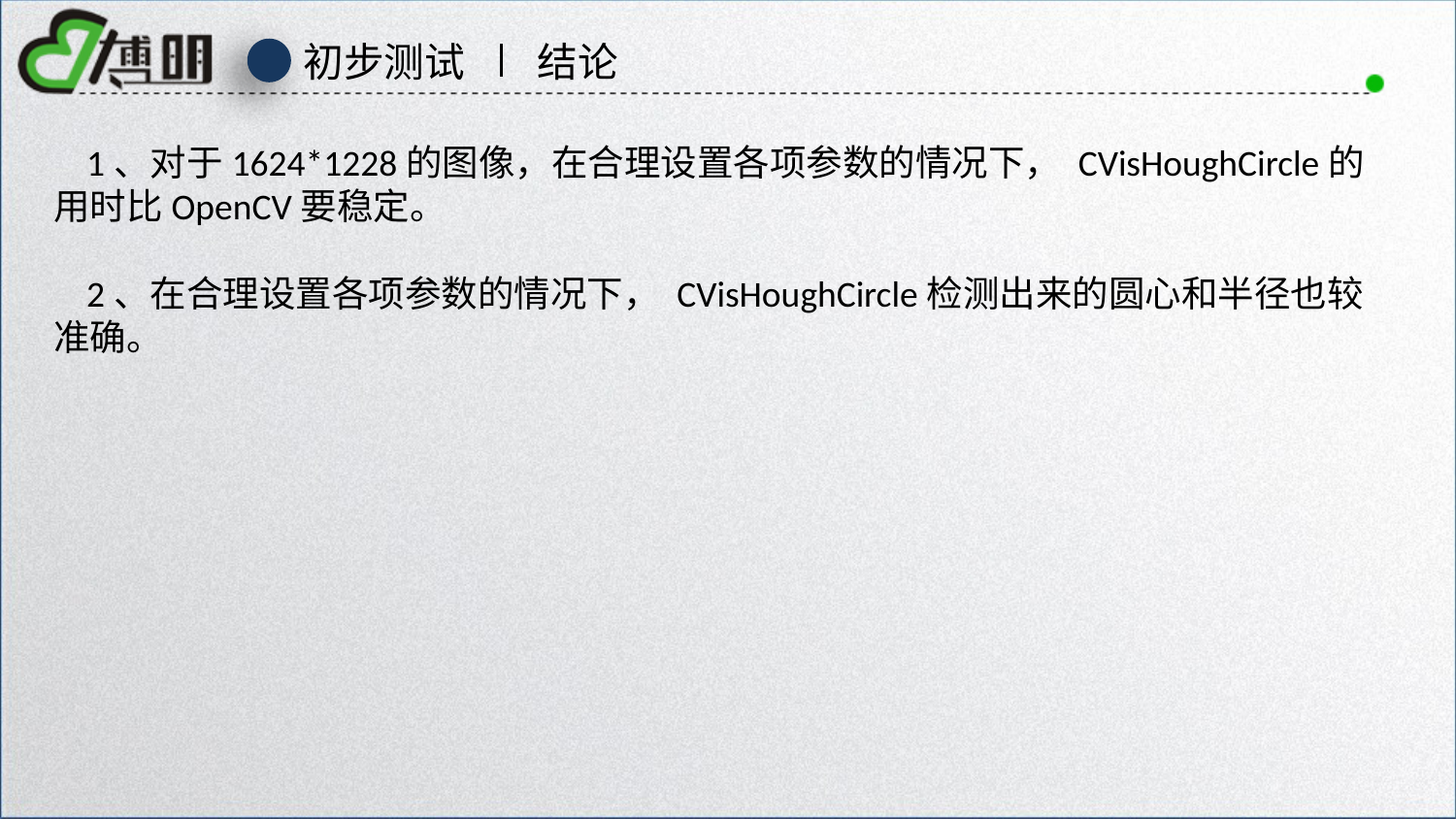

初步测试        结论

    1、对于1624*1228的图像，在合理设置各项参数的情况下， CVisHoughCircle的用时比OpenCV要稳定。

    2、在合理设置各项参数的情况下， CVisHoughCircle检测出来的圆心和半径也较准确。